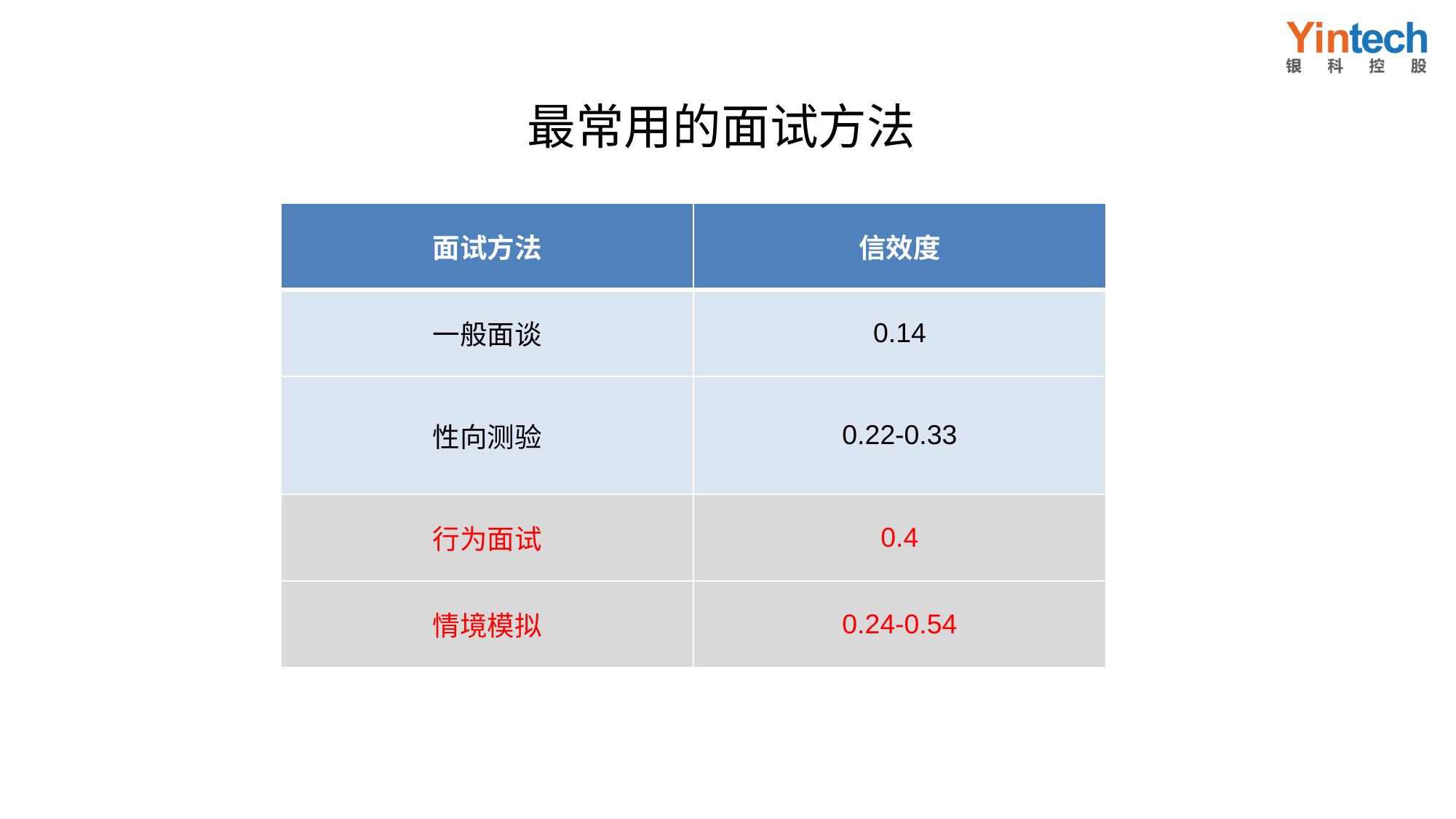

# 最常用的面试方法
| 面试方法 | 信效度 |
| --- | --- |
| 一般面谈 | 0.14 |
| 性向测验 | 0.22-0.33 |
| 行为面试 | 0.4 |
| 情境模拟 | 0.24-0.54 |